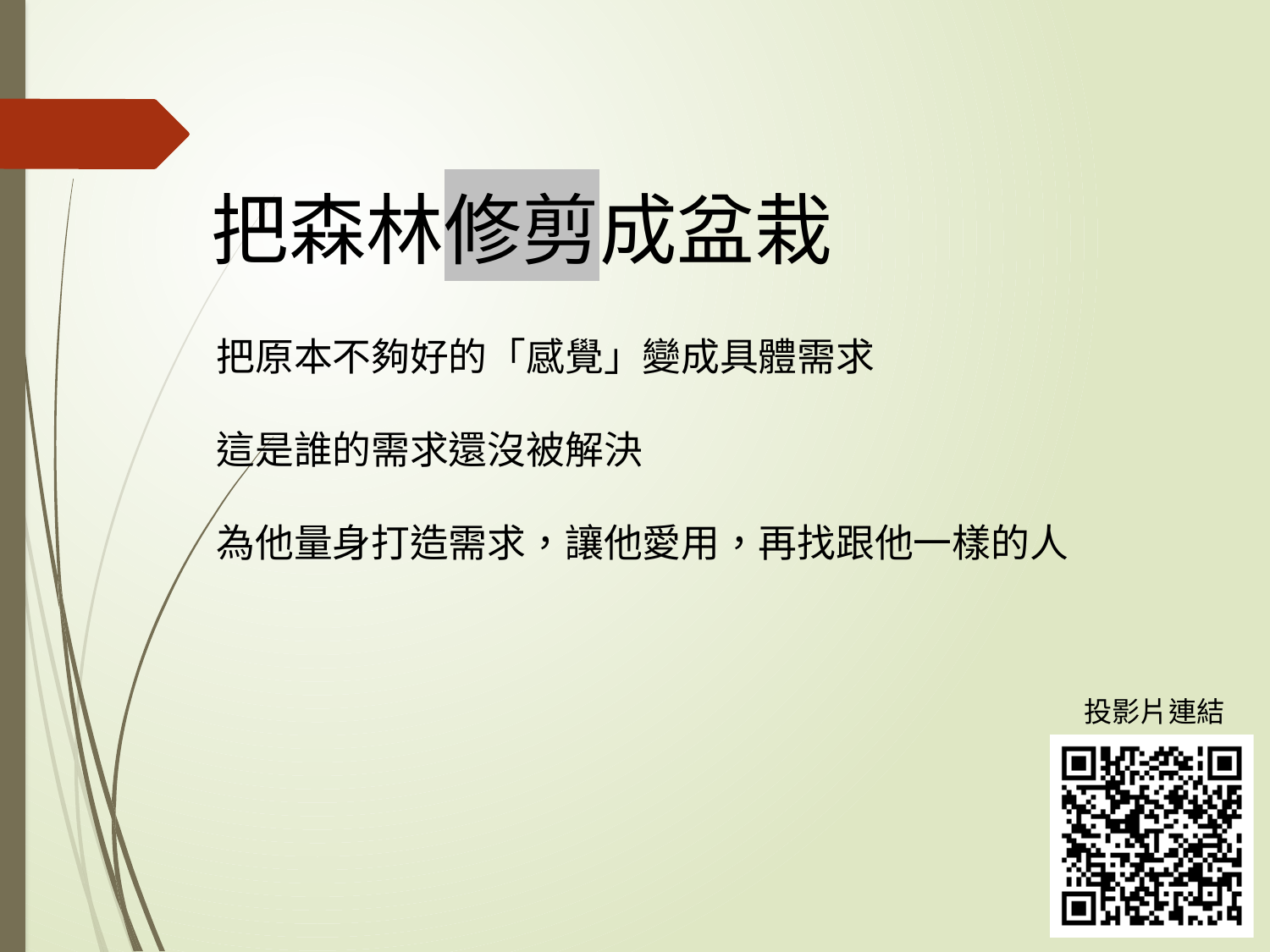

把森林修剪成盆栽
把原本不夠好的「感覺」變成具體需求

這是誰的需求還沒被解決

為他量身打造需求，讓他愛用，再找跟他一樣的人